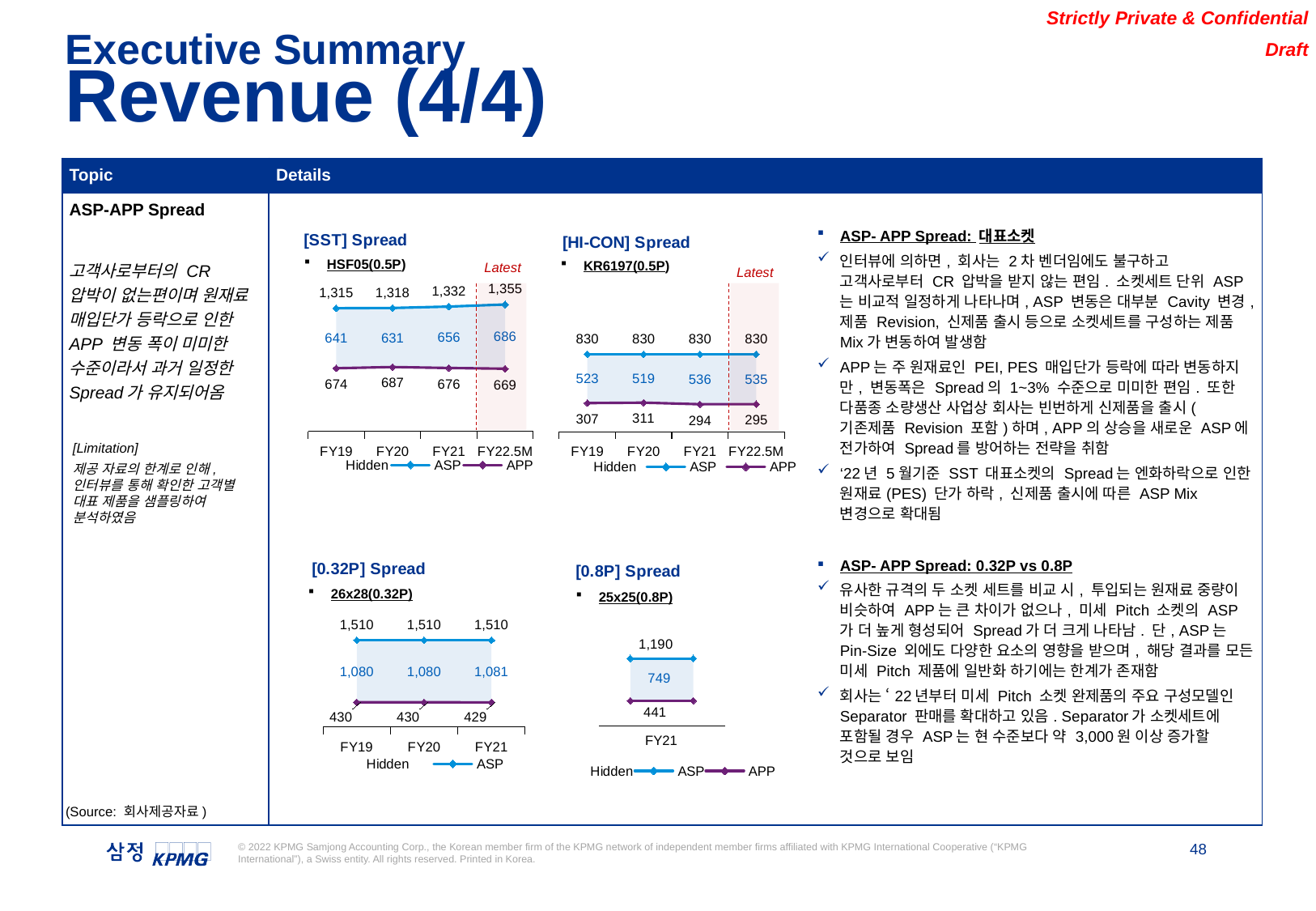

Executive Summary
Revenue (4/4)
| Topic | Details |
| --- | --- |
| ASP-APP Spread 고객사로부터의 CR 압박이 없는편이며 원재료 매입단가 등락으로 인한 APP 변동 폭이 미미한 수준이라서 과거 일정한 Spread가 유지되어옴 | ASP- APP Spread: 대표소켓 인터뷰에 의하면, 회사는 2차 벤더임에도 불구하고 고객사로부터 CR 압박을 받지 않는 편임. 소켓세트 단위 ASP는 비교적 일정하게 나타나며, ASP 변동은 대부분 Cavity 변경, 제품 Revision, 신제품 출시 등으로 소켓세트를 구성하는 제품 Mix가 변동하여 발생함 APP는 주 원재료인 PEI, PES 매입단가 등락에 따라 변동하지만, 변동폭은 Spread의 1~3% 수준으로 미미한 편임. 또한 다품종 소량생산 사업상 회사는 빈번하게 신제품을 출시(기존제품 Revision 포함)하며, APP의 상승을 새로운 ASP에 전가하여 Spread를 방어하는 전략을 취함 ‘22년 5월기준 SST 대표소켓의 Spread는 엔화하락으로 인한 원재료(PES) 단가 하락, 신제품 출시에 따른 ASP Mix 변경으로 확대됨 ASP- APP Spread: 0.32P vs 0.8P 유사한 규격의 두 소켓 세트를 비교 시, 투입되는 원재료 중량이 비슷하여 APP는 큰 차이가 없으나, 미세 Pitch 소켓의 ASP가 더 높게 형성되어 Spread가 더 크게 나타남. 단, ASP는 Pin-Size 외에도 다양한 요소의 영향을 받으며, 해당 결과를 모든 미세 Pitch 제품에 일반화 하기에는 한계가 존재함 회사는 ‘22년부터 미세 Pitch 소켓 완제품의 주요 구성모델인 Separator 판매를 확대하고 있음. Separator가 소켓세트에 포함될 경우 ASP는 현 수준보다 약 3,000원 이상 증가할 것으로 보임 |

### Chart: [SST] Spread

| Category | Hidden | Spread | ASP | APP |
|---|---|---|---|---|
| FY19 | 673.941049334634 | 641.0540411839299 | 1314.995090518564 | 673.941049334634 |
| FY20 | 686.639026536418 | 631.1218616581318 | 1317.7608881945498 | 686.639026536418 |
| FY21 | 676.3945983405565 | 656.0395466071122 | 1332.4341449476688 | 676.3945983405565 |
| FY22.5M | 668.9030671432578 | 685.676035080353 | 1354.5791022236108 | 668.9030671432578 |

### Chart: [HI-CON] Spread

| Category | Hidden | Spread | ASP | APP |
|---|---|---|---|---|
| FY19 | 306.5327750844595 | 523.4672249155406 | 830.0 | 306.5327750844595 |
| FY20 | 311.24791073466764 | 518.7520892653324 | 830.0 | 311.24791073466764 |
| FY21 | 294.0510804793343 | 535.9489195206656 | 830.0 | 294.0510804793343 |
| FY22.5M | 295.26780929920415 | 534.7321907007959 | 830.0 | 295.26780929920415 |
HSF05(0.5P)
KR6197(0.5P)
Latest
Latest

[Limitation]
제공 자료의 한계로 인해, 인터뷰를 통해 확인한 고객별 대표 제품을 샘플링하여 분석하였음

### Chart: [0.32P] Spread

| Category | Hidden | Spread | ASP | APP |
|---|---|---|---|---|
| FY19 | 430.3713482950071 | 1079.628651704993 | 1510.0 | 430.3713482950071 |
| FY20 | 429.8867984358336 | 1080.1132015641665 | 1510.0 | 429.8867984358336 |
| FY21 | 429.3880958516446 | 1080.6119041483553 | 1510.0 | 429.3880958516446 |

### Chart: [0.8P] Spread

| Category | Hidden | Spread | ASP | APP |
|---|---|---|---|---|
| FY20 | 441.0968280118498 | 748.9031719881502 | 1190.0 | 441.0968280118498 |
| FY21 | 441.0968280118498 | 748.9031719881502 | 1190.0 | 441.0968280118498 |
26x28(0.32P)
25x25(0.8P)
FY21
(Source: 회사제공자료)